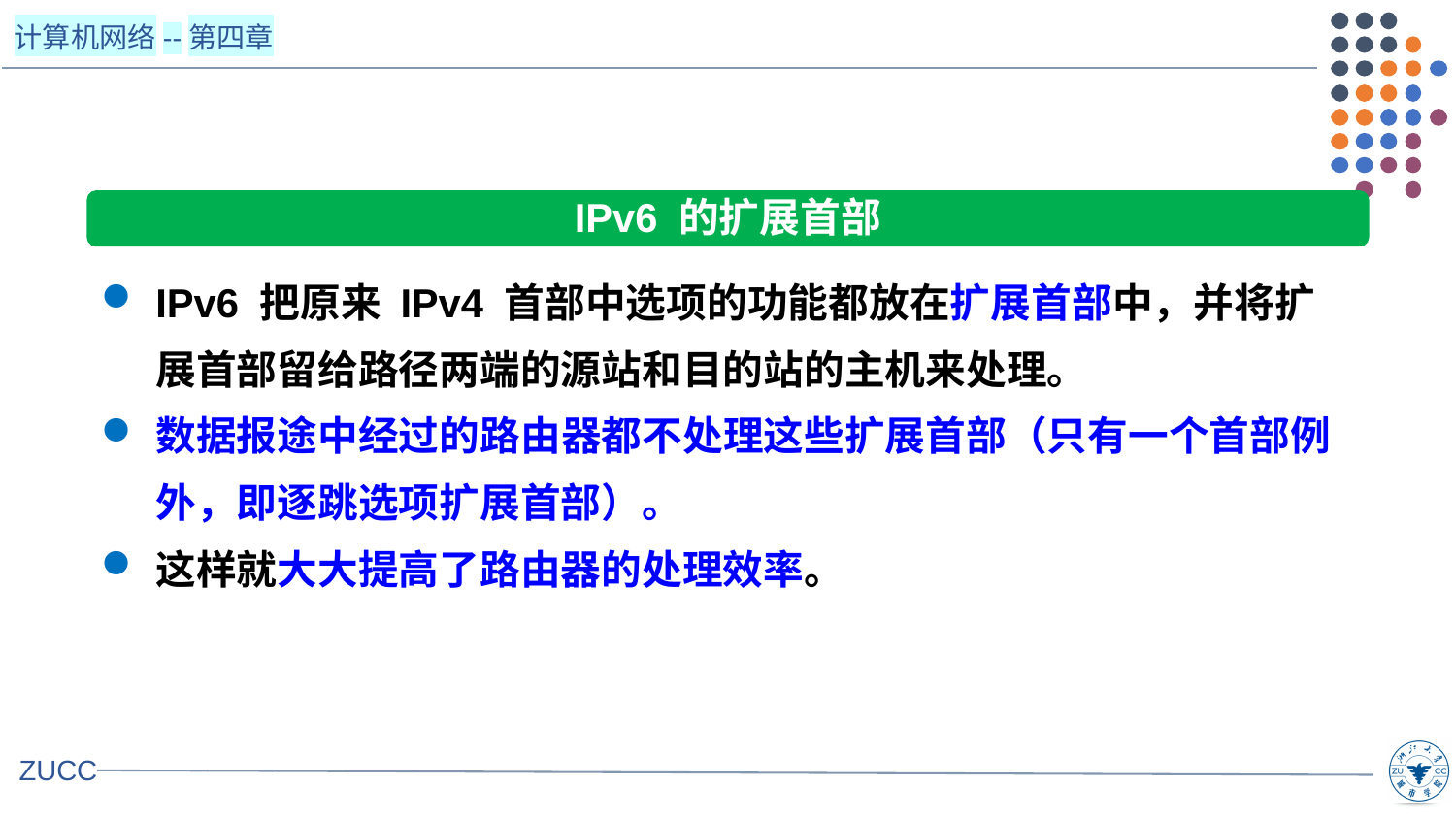

IPv6 的扩展首部

IPv6 把原来 IPv4 首部中选项的功能都放在扩展首部中，并将扩展首部留给路径两端的源站和目的站的主机来处理。
数据报途中经过的路由器都不处理这些扩展首部（只有一个首部例外，即逐跳选项扩展首部）。
这样就大大提高了路由器的处理效率。